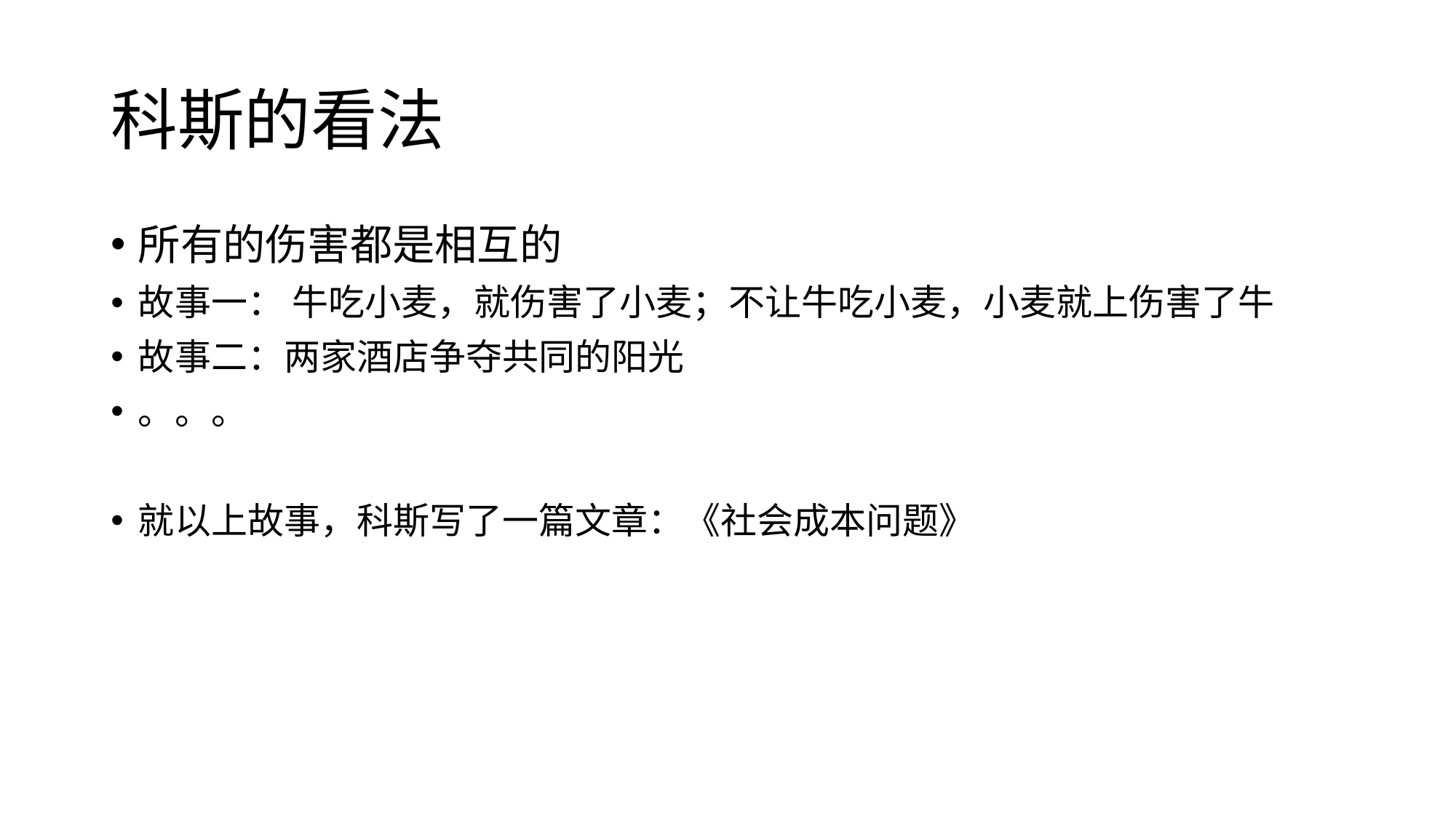

# 科斯的看法
所有的伤害都是相互的
故事一： 牛吃小麦，就伤害了小麦；不让牛吃小麦，小麦就上伤害了牛
故事二：两家酒店争夺共同的阳光
。。。

就以上故事，科斯写了一篇文章：《社会成本问题》